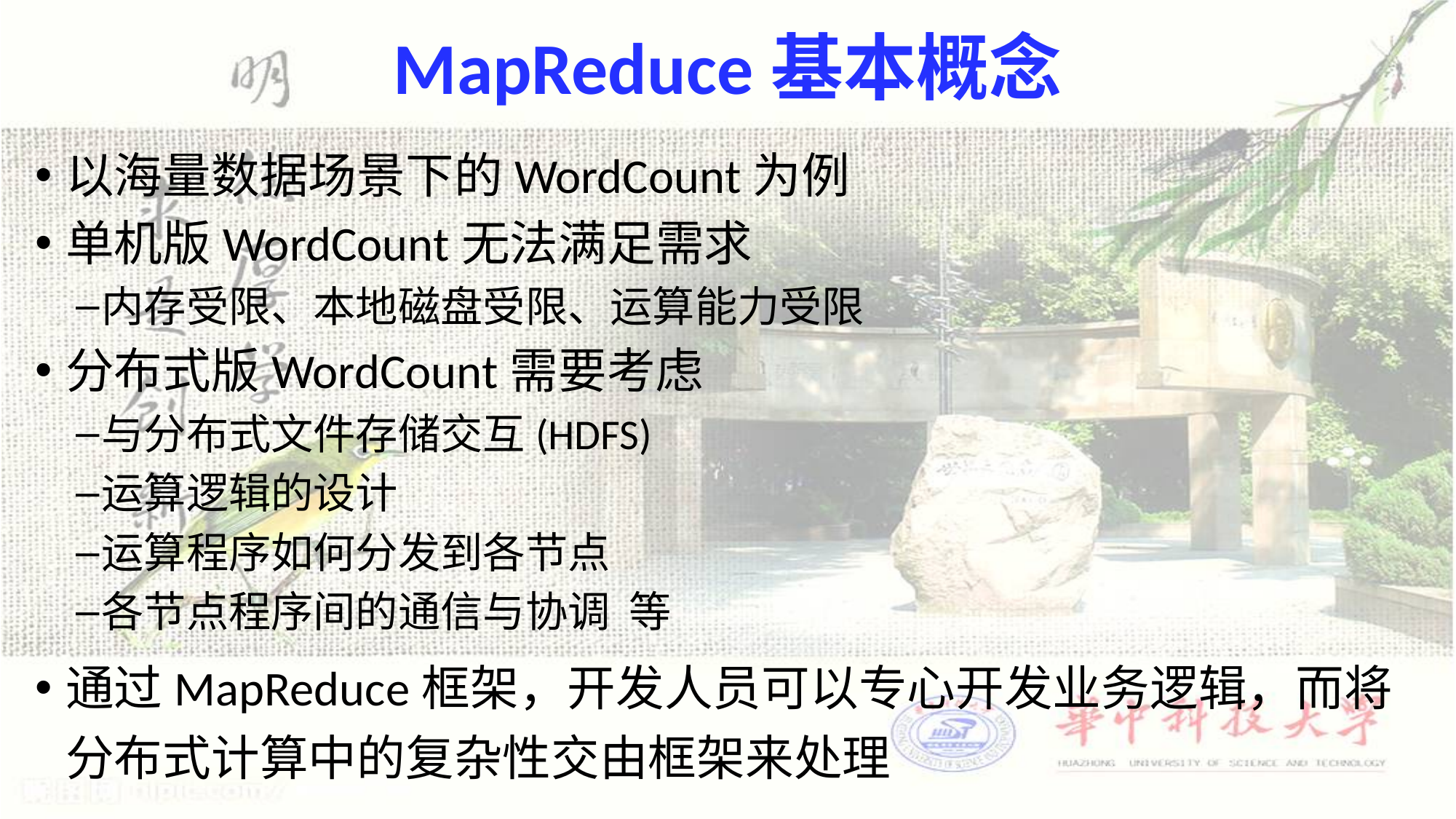

# MapReduce基本概念
以海量数据场景下的WordCount为例
单机版WordCount无法满足需求
内存受限、本地磁盘受限、运算能力受限
分布式版WordCount需要考虑
与分布式文件存储交互(HDFS)
运算逻辑的设计
运算程序如何分发到各节点
各节点程序间的通信与协调  等
通过MapReduce框架，开发人员可以专心开发业务逻辑，而将分布式计算中的复杂性交由框架来处理